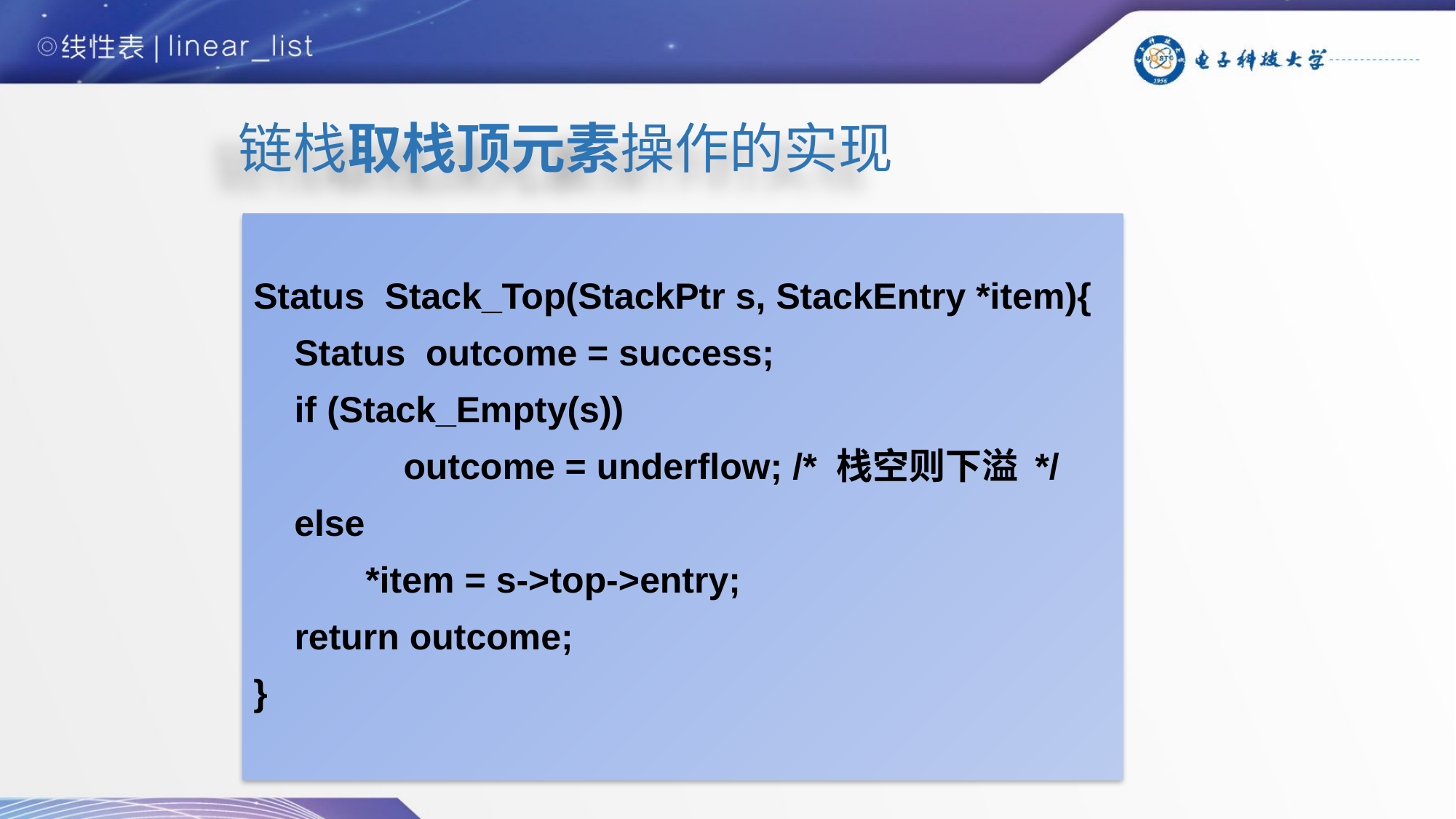

# 链栈取栈顶元素操作的实现
Status  Stack_Top(StackPtr s, StackEntry *item){
	Status  outcome = success;
	if (Stack_Empty(s))
       	outcome = underflow; /* 栈空则下溢 */
    else
           *item = s->top->entry;
	return outcome;
}